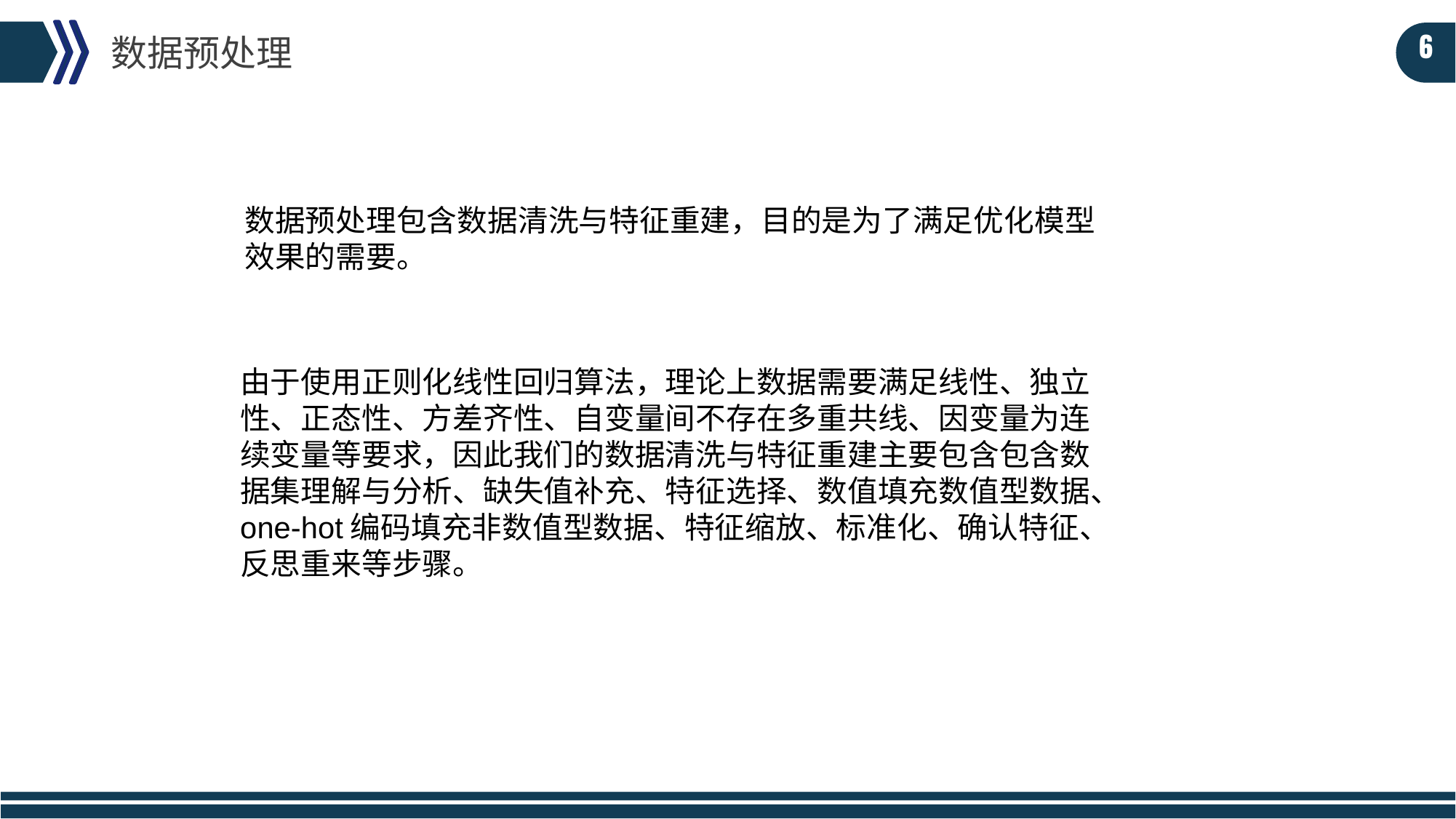

数据预处理
6
数据预处理包含数据清洗与特征重建，目的是为了满足优化模型效果的需要。
由于使用正则化线性回归算法，理论上数据需要满足线性、独立性、正态性、方差齐性、自变量间不存在多重共线、因变量为连续变量等要求，因此我们的数据清洗与特征重建主要包含包含数据集理解与分析、缺失值补充、特征选择、数值填充数值型数据、one-hot编码填充非数值型数据、特征缩放、标准化、确认特征、反思重来等步骤。
延时符